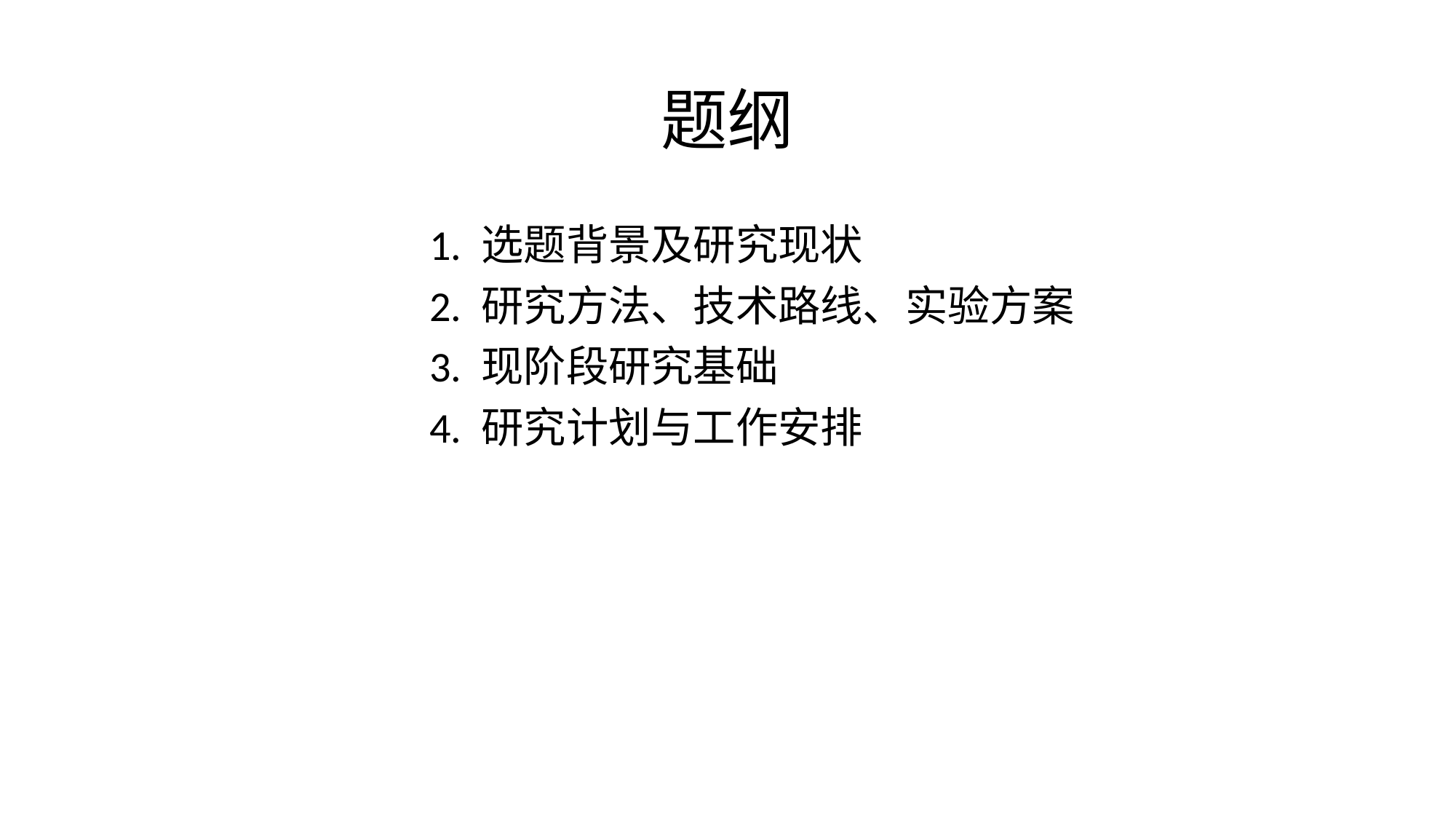

# 题纲
1. 选题背景及研究现状
2. 研究方法、技术路线、实验方案
3. 现阶段研究基础
4. 研究计划与工作安排